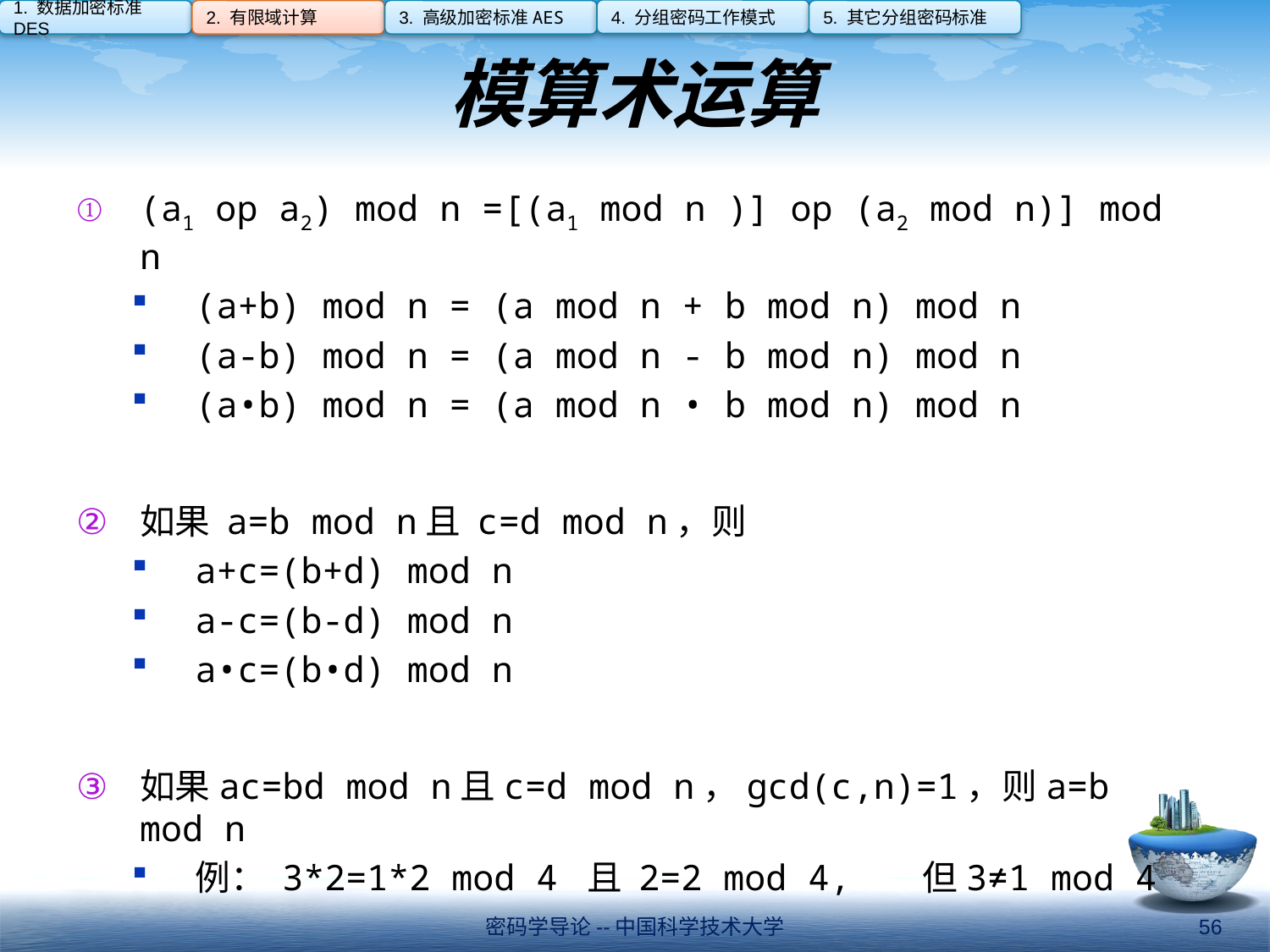

4. 分组密码工作模式
1. 数据加密标准DES
2. 有限域计算
3. 高级加密标准AES
5. 其它分组密码标准
# 模算术运算
(a1 op a2) mod n =[(a1 mod n )] op (a2 mod n)] mod n
(a+b) mod n = (a mod n + b mod n) mod n
(a-b) mod n = (a mod n - b mod n) mod n
(a•b) mod n = (a mod n • b mod n) mod n

如果 a=b mod n且 c=d mod n，则
a+c=(b+d) mod n
a-c=(b-d) mod n
a•c=(b•d) mod n

如果ac=bd mod n且c=d mod n，gcd(c,n)=1，则a=b mod n
例： 3*2=1*2 mod 4 且 2=2 mod 4,   但3≠1 mod 4
密码学导论--中国科学技术大学
56